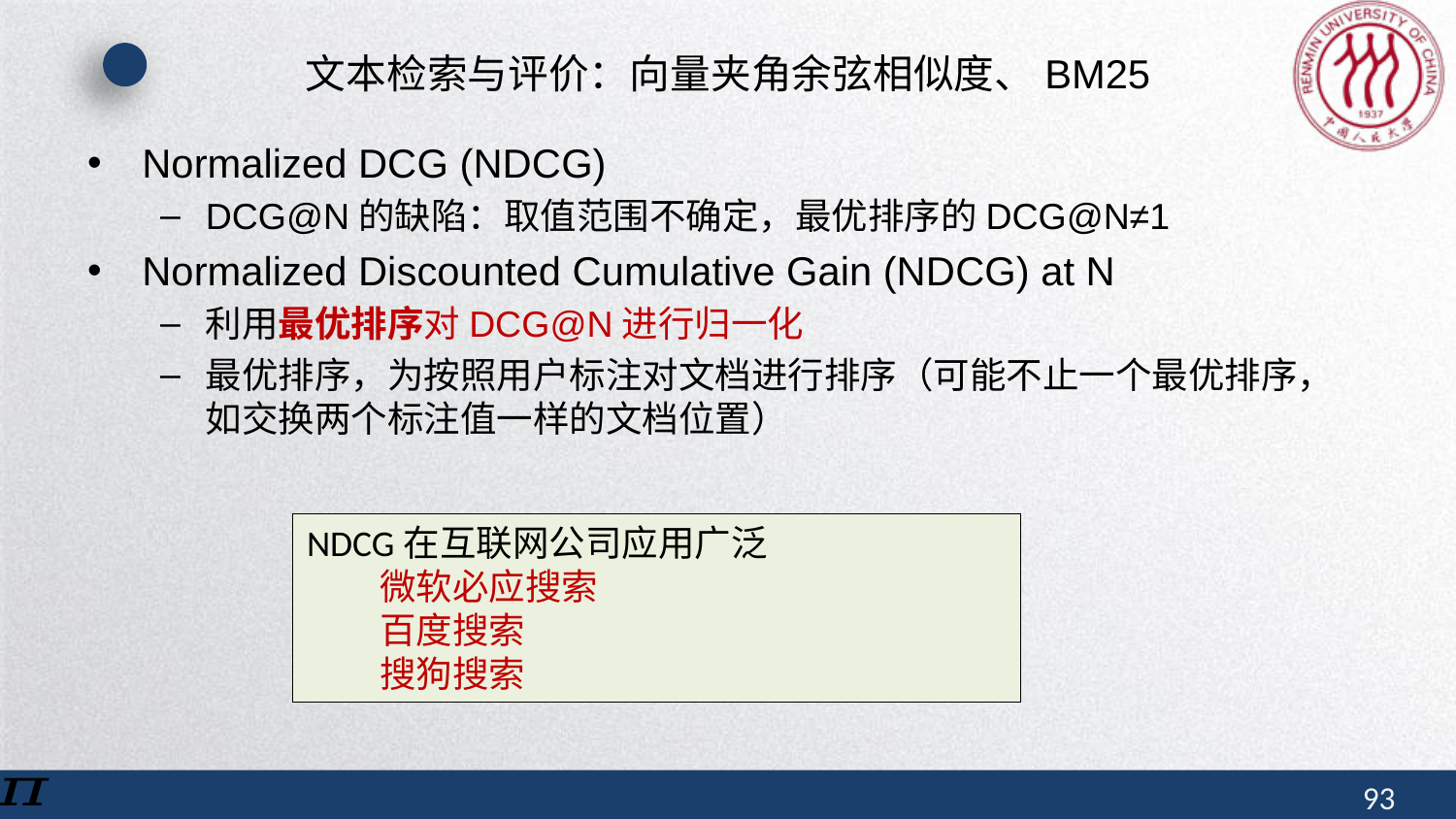

# 文本检索与评价：向量夹角余弦相似度、BM25
Normalized DCG (NDCG)
DCG@N的缺陷：取值范围不确定，最优排序的DCG@N≠1
Normalized Discounted Cumulative Gain (NDCG) at N
利用最优排序对DCG@N进行归一化
最优排序，为按照用户标注对文档进行排序（可能不止一个最优排序，如交换两个标注值一样的文档位置）
NDCG在互联网公司应用广泛
微软必应搜索
百度搜索
搜狗搜索